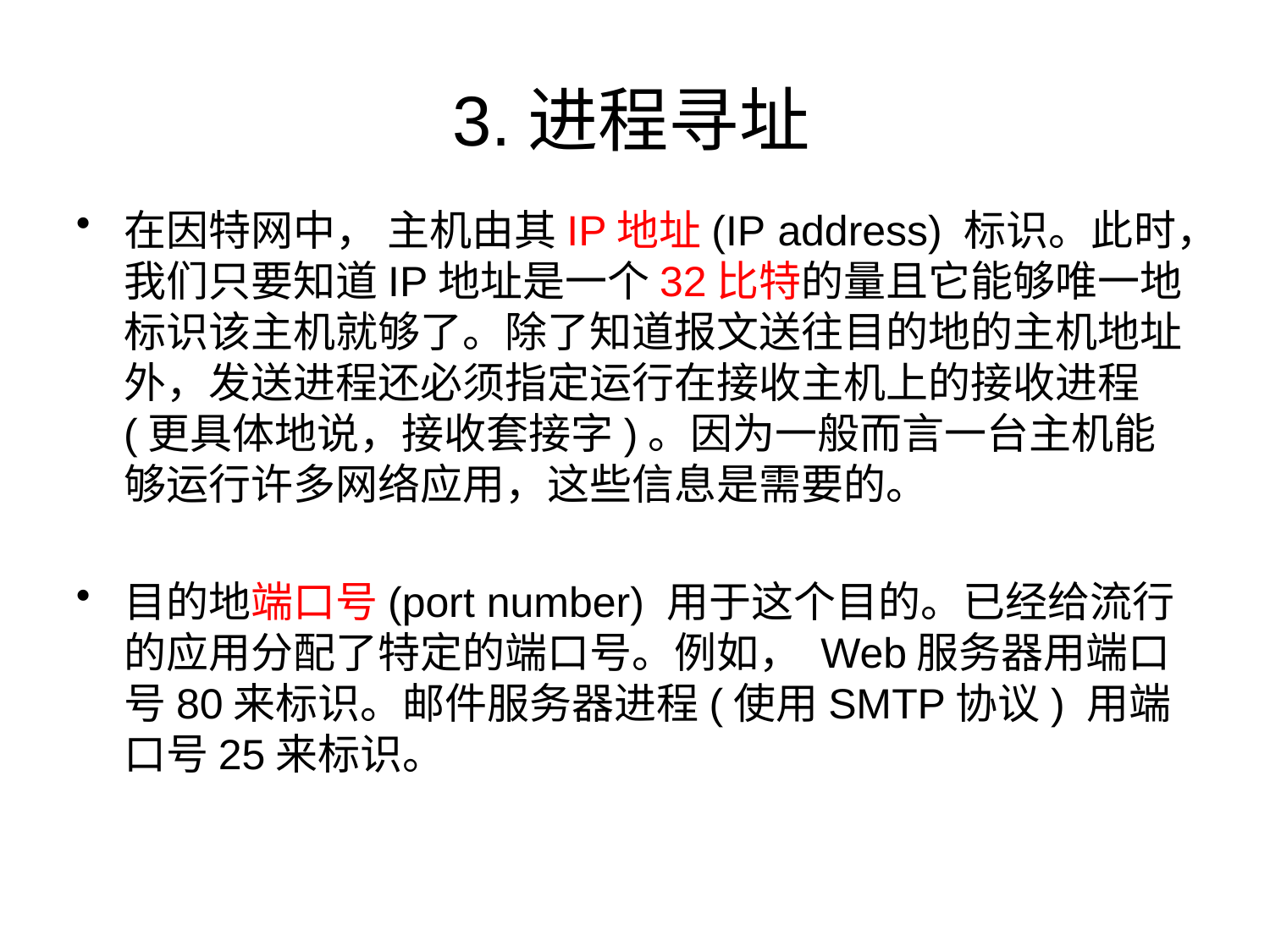

# 3.进程寻址
在因特网中， 主机由其IP地址(IP address) 标识。此时，我们只要知道IP地址是一个32比特的量且它能够唯一地标识该主机就够了。除了知道报文送往目的地的主机地址外，发送进程还必须指定运行在接收主机上的接收进程(更具体地说，接收套接字)。因为一般而言一台主机能够运行许多网络应用，这些信息是需要的。

目的地端口号(port number) 用于这个目的。已经给流行的应用分配了特定的端口号。例如， Web服务器用端口号80来标识。邮件服务器进程(使用SMTP协议) 用端口号25来标识。